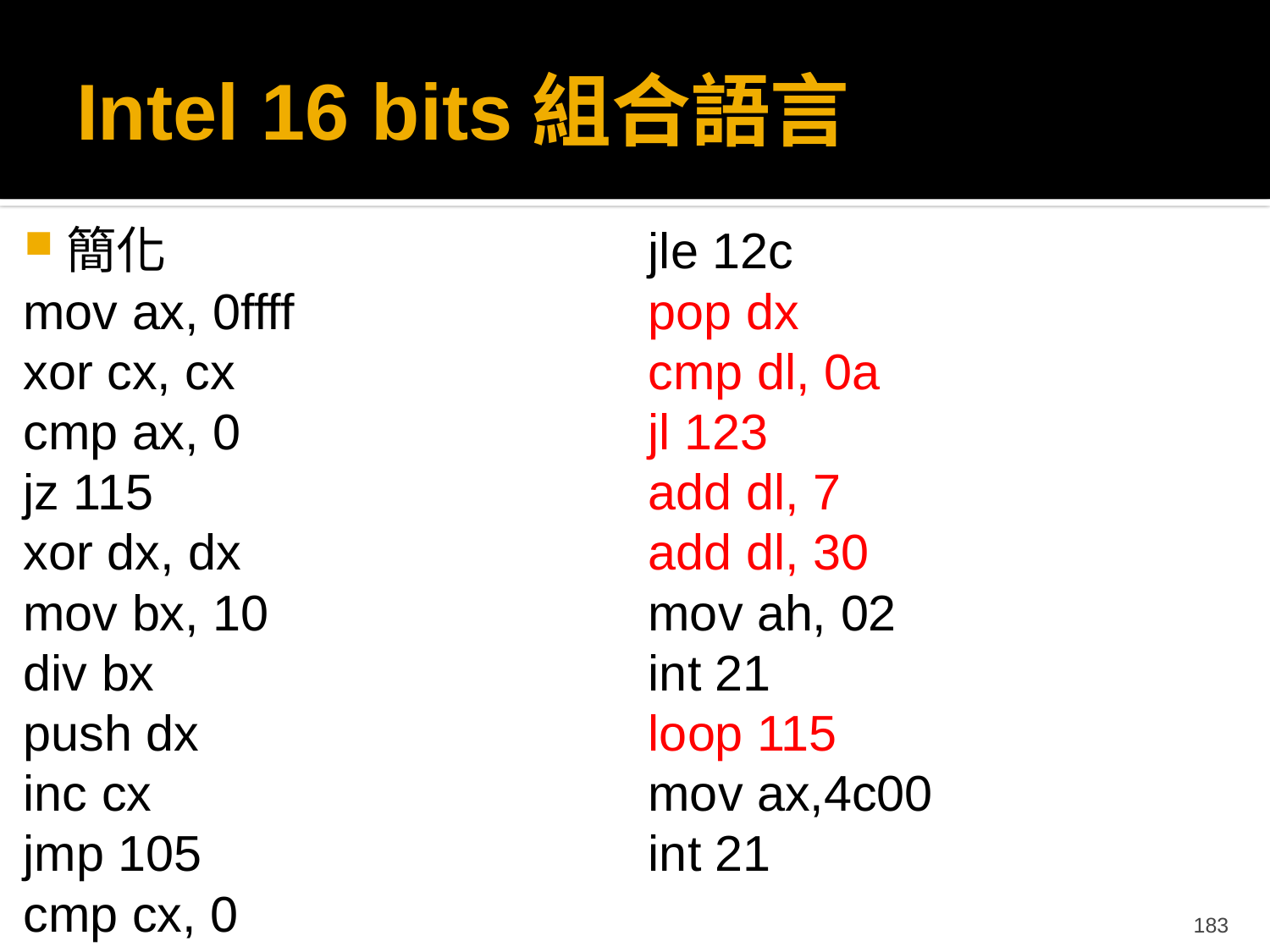

# Intel 16 bits組合語言
簡化
mov ax, 0ffff
xor cx, cx
cmp ax, 0
jz 115
xor dx, dx
mov bx, 10
div bx
push dx
inc cx
jmp 105
cmp cx, 0
jle 12c
pop dx
cmp dl, 0a
jl 123
add dl, 7
add dl, 30
mov ah, 02
int 21
loop 115
mov ax,4c00
int 21
183